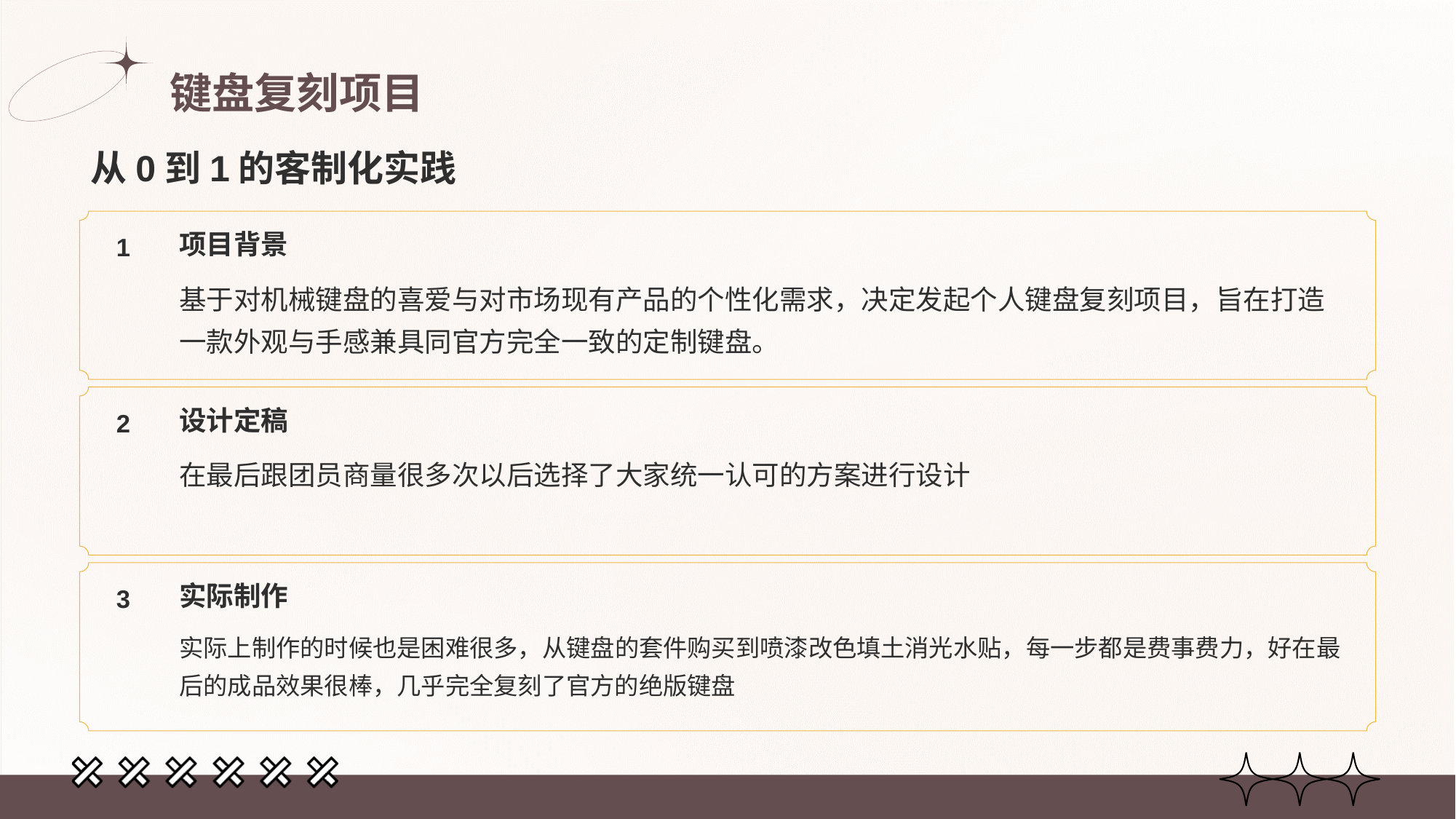

# 键盘复刻项目
从0到1的客制化实践

1
项目背景
基于对机械键盘的喜爱与对市场现有产品的个性化需求，决定发起个人键盘复刻项目，旨在打造一款外观与手感兼具同官方完全一致的定制键盘。

2
设计定稿
在最后跟团员商量很多次以后选择了大家统一认可的方案进行设计

3
实际制作
实际上制作的时候也是困难很多，从键盘的套件购买到喷漆改色填土消光水贴，每一步都是费事费力，好在最后的成品效果很棒，几乎完全复刻了官方的绝版键盘